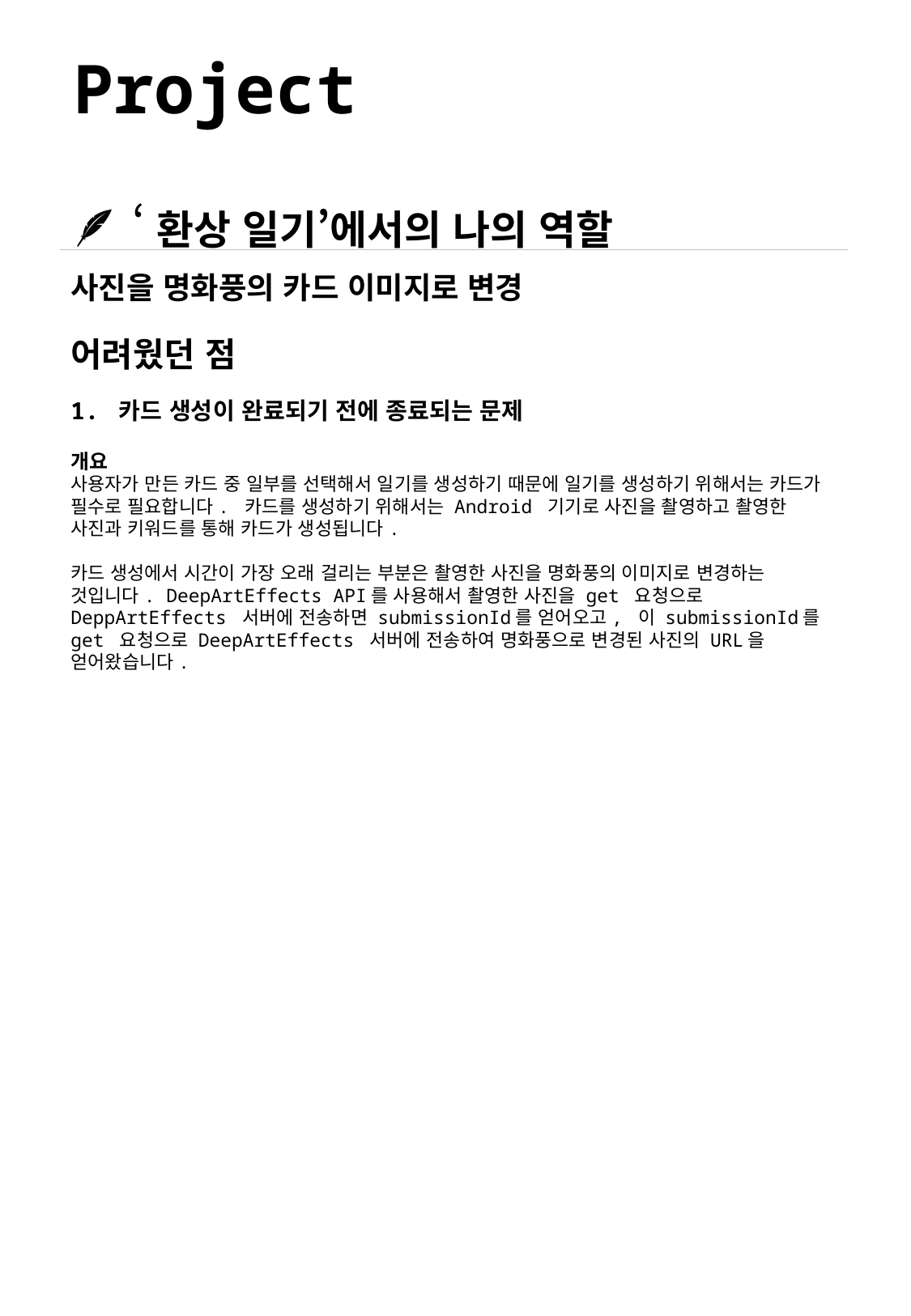

# Project
🪶 ‘환상 일기’에서의 나의 역할
사진을 명화풍의 카드 이미지로 변경

어려웠던 점

1. 카드 생성이 완료되기 전에 종료되는 문제

개요
사용자가 만든 카드 중 일부를 선택해서 일기를 생성하기 때문에 일기를 생성하기 위해서는 카드가 필수로 필요합니다. 카드를 생성하기 위해서는 Android 기기로 사진을 촬영하고 촬영한 사진과 키워드를 통해 카드가 생성됩니다.

카드 생성에서 시간이 가장 오래 걸리는 부분은 촬영한 사진을 명화풍의 이미지로 변경하는 것입니다. DeepArtEffects API를 사용해서 촬영한 사진을 get 요청으로 DeppArtEffects 서버에 전송하면 submissionId를 얻어오고, 이 submissionId를 get 요청으로 DeepArtEffects 서버에 전송하여 명화풍으로 변경된 사진의 URL을 얻어왔습니다.